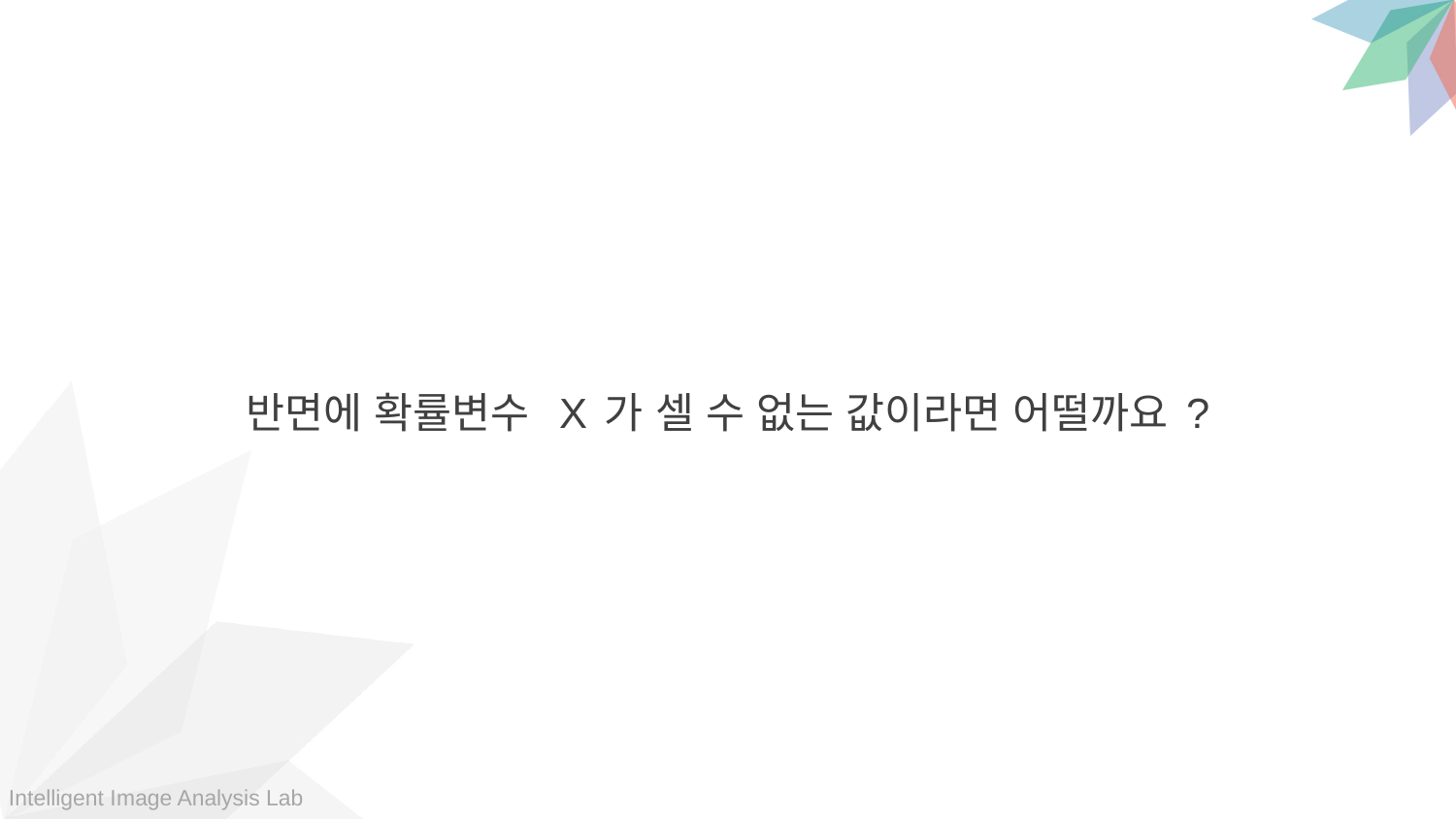

반면에 확률변수 X가 셀 수 없는 값이라면 어떨까요?